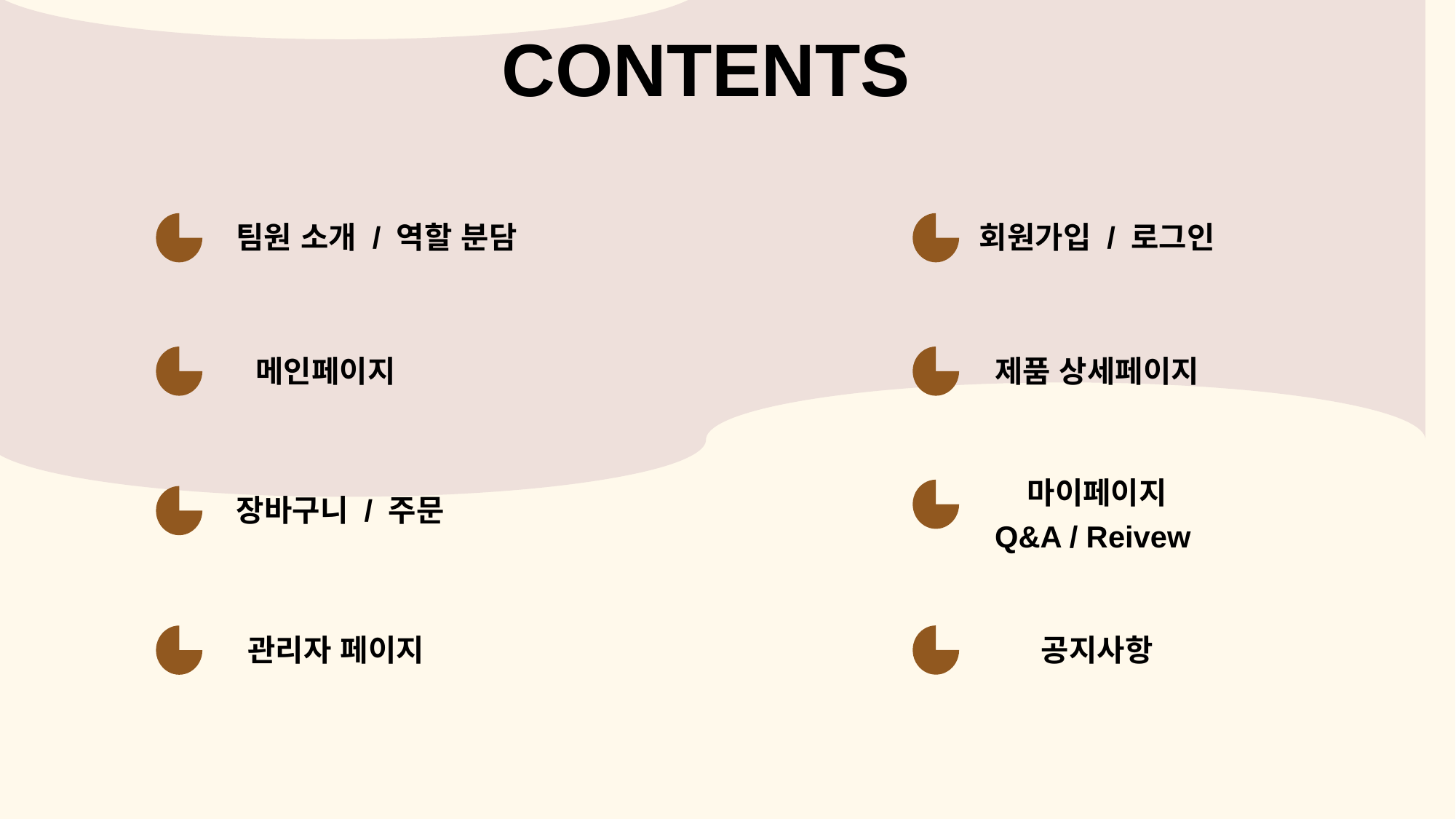

CONTENTS
팀원 소개 / 역할 분담
회원가입 / 로그인

메인페이지

제품 상세페이지

마이페이지
Q&A / Reivew

장바구니 / 주문

공지사항

관리자 페이지